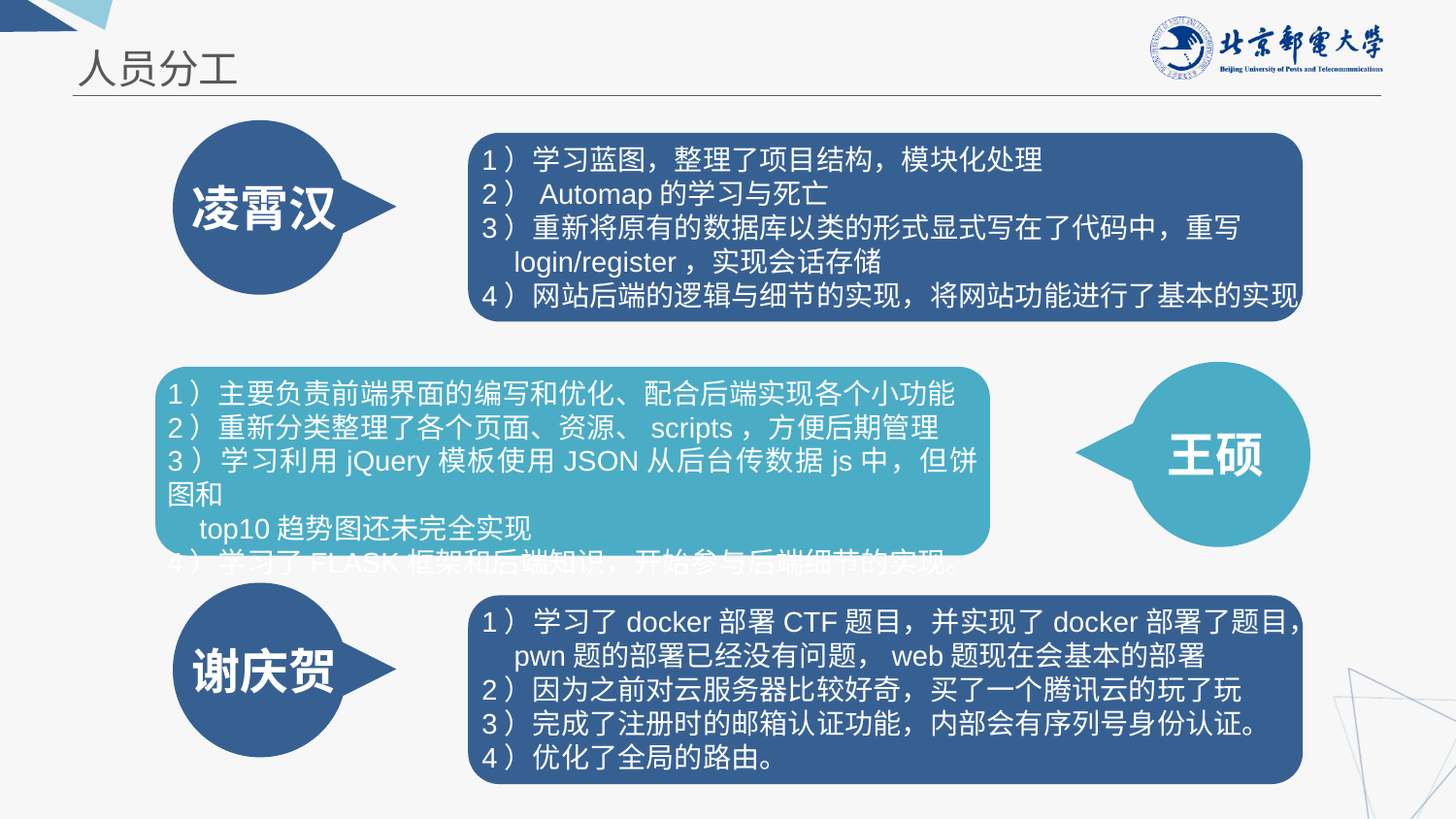

人员分工

1）学习蓝图，整理了项目结构，模块化处理
2）Automap的学习与死亡
3）重新将原有的数据库以类的形式显式写在了代码中，重写
    login/register，实现会话存储
4）网站后端的逻辑与细节的实现，将网站功能进行了基本的实现
凌霄汉

1）主要负责前端界面的编写和优化、配合后端实现各个小功能
2）重新分类整理了各个页面、资源、scripts，方便后期管理
3）学习利用jQuery模板使用JSON从后台传数据js中，但饼图和
    top10趋势图还未完全实现
4）学习了FLASK框架和后端知识，开始参与后端细节的实现。
王硕

1）学习了docker部署CTF题目，并实现了docker部署了题目，
    pwn题的部署已经没有问题，web题现在会基本的部署
2）因为之前对云服务器比较好奇，买了一个腾讯云的玩了玩
3）完成了注册时的邮箱认证功能，内部会有序列号身份认证。
4）优化了全局的路由。
谢庆贺